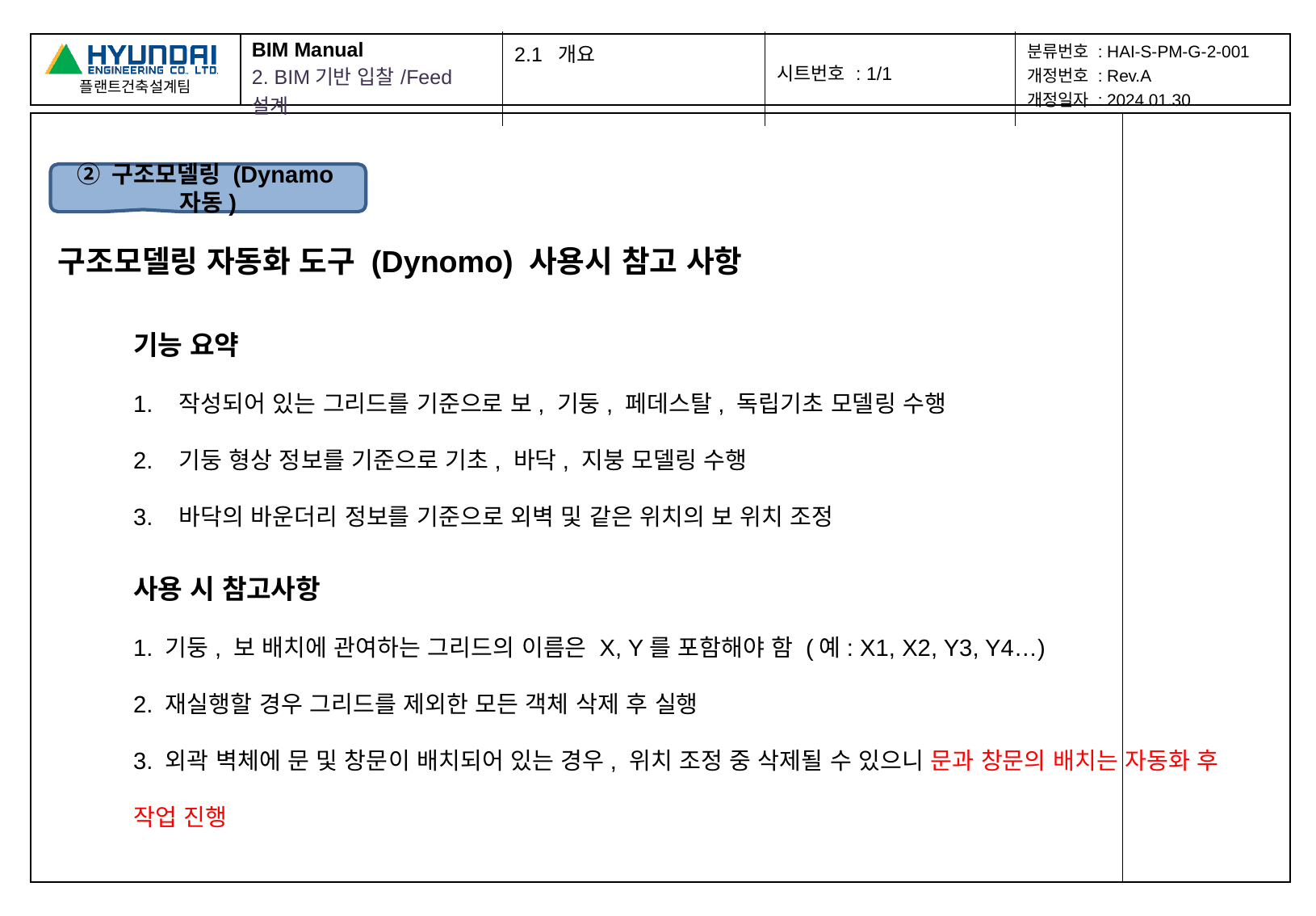

| BIM Manual 2. BIM기반 입찰/Feed 설계 | 2.1 개요 | 시트번호 : 1/1 | 분류번호 : HAI-S-PM-G-2-001 개정번호 : Rev.A 개정일자 : 2024.01.30 |
| --- | --- | --- | --- |
|  |  |
| --- | --- |
② 구조모델링 (Dynamo자동)
구조모델링 자동화 도구 (Dynomo) 사용시 참고 사항
기능 요약
작성되어 있는 그리드를 기준으로 보, 기둥, 페데스탈, 독립기초 모델링 수행
기둥 형상 정보를 기준으로 기초, 바닥, 지붕 모델링 수행
바닥의 바운더리 정보를 기준으로 외벽 및 같은 위치의 보 위치 조정
사용 시 참고사항
1. 기둥, 보 배치에 관여하는 그리드의 이름은 X, Y를 포함해야 함 (예: X1, X2, Y3, Y4…)
2. 재실행할 경우 그리드를 제외한 모든 객체 삭제 후 실행
3. 외곽 벽체에 문 및 창문이 배치되어 있는 경우, 위치 조정 중 삭제될 수 있으니 문과 창문의 배치는 자동화 후 작업 진행